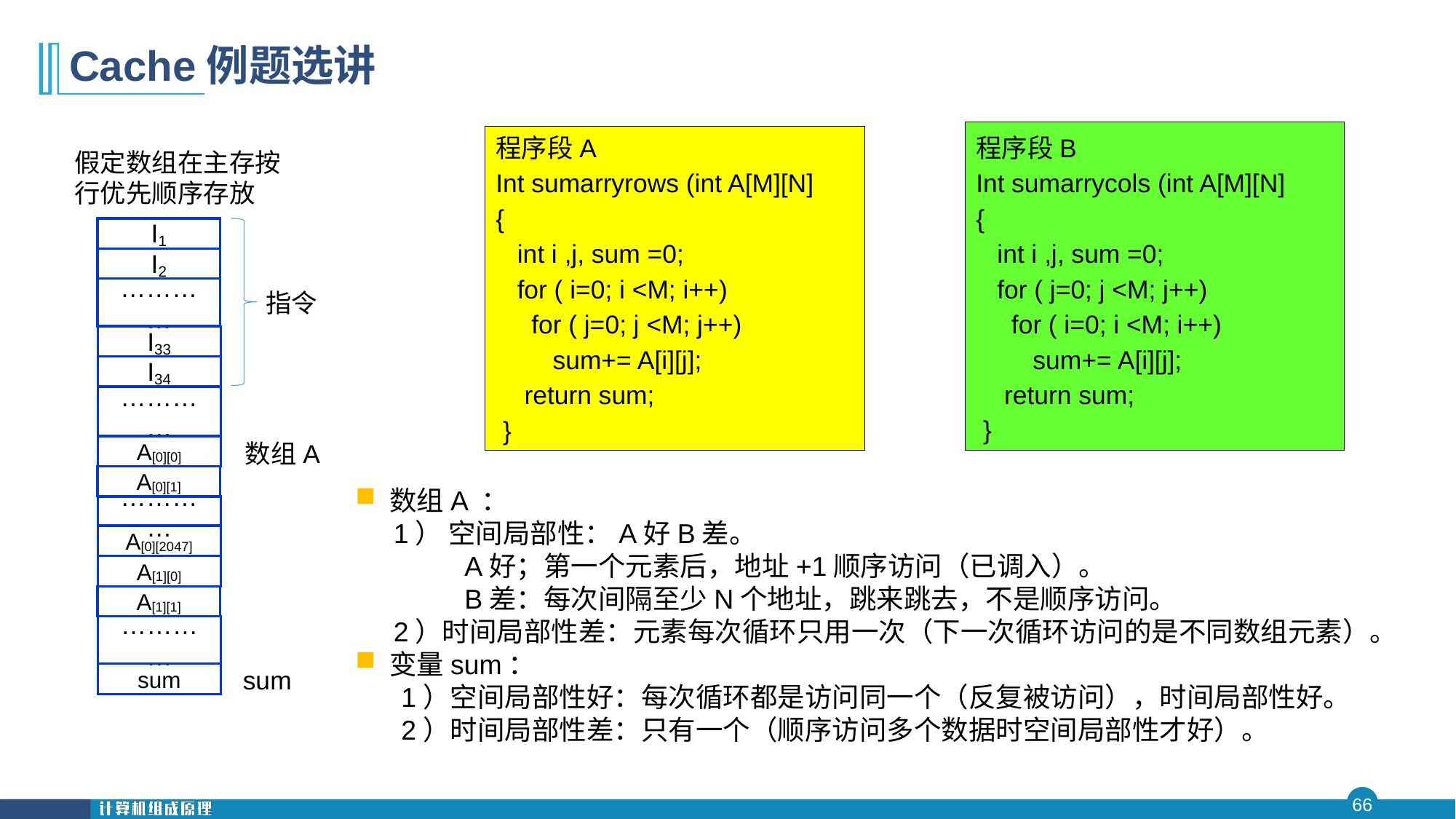

第四 章
# Cache例题选讲
程序段B
Int sumarrycols (int A[M][N]
{
   int i ,j, sum =0;
   for ( j=0; j <M; j++)
     for ( i=0; i <M; i++)
        sum+= A[i][j];
    return sum;
 }
程序段A
Int sumarryrows (int A[M][N]
{
   int i ,j, sum =0;
   for ( i=0; i <M; i++)
     for ( j=0; j <M; j++)
        sum+= A[i][j];
    return sum;
 }
假定数组在主存按行优先顺序存放
I1

I2
…………
指令
I33
I34
…………
数组A
A[0][0]
A[0][1]
…………
A[0][2047]
A[1][0]
A[1][1]
…………
sum
sum
数组A ：
     1） 空间局部性：A好B差。
       	A好；第一个元素后，地址+1顺序访问（已调入）。
        	B差：每次间隔至少N个地址，跳来跳去，不是顺序访问。
     2）时间局部性差：元素每次循环只用一次（下一次循环访问的是不同数组元素）。
变量sum：
      1）空间局部性好：每次循环都是访问同一个（反复被访问），时间局部性好。
      2）时间局部性差：只有一个（顺序访问多个数据时空间局部性才好）。